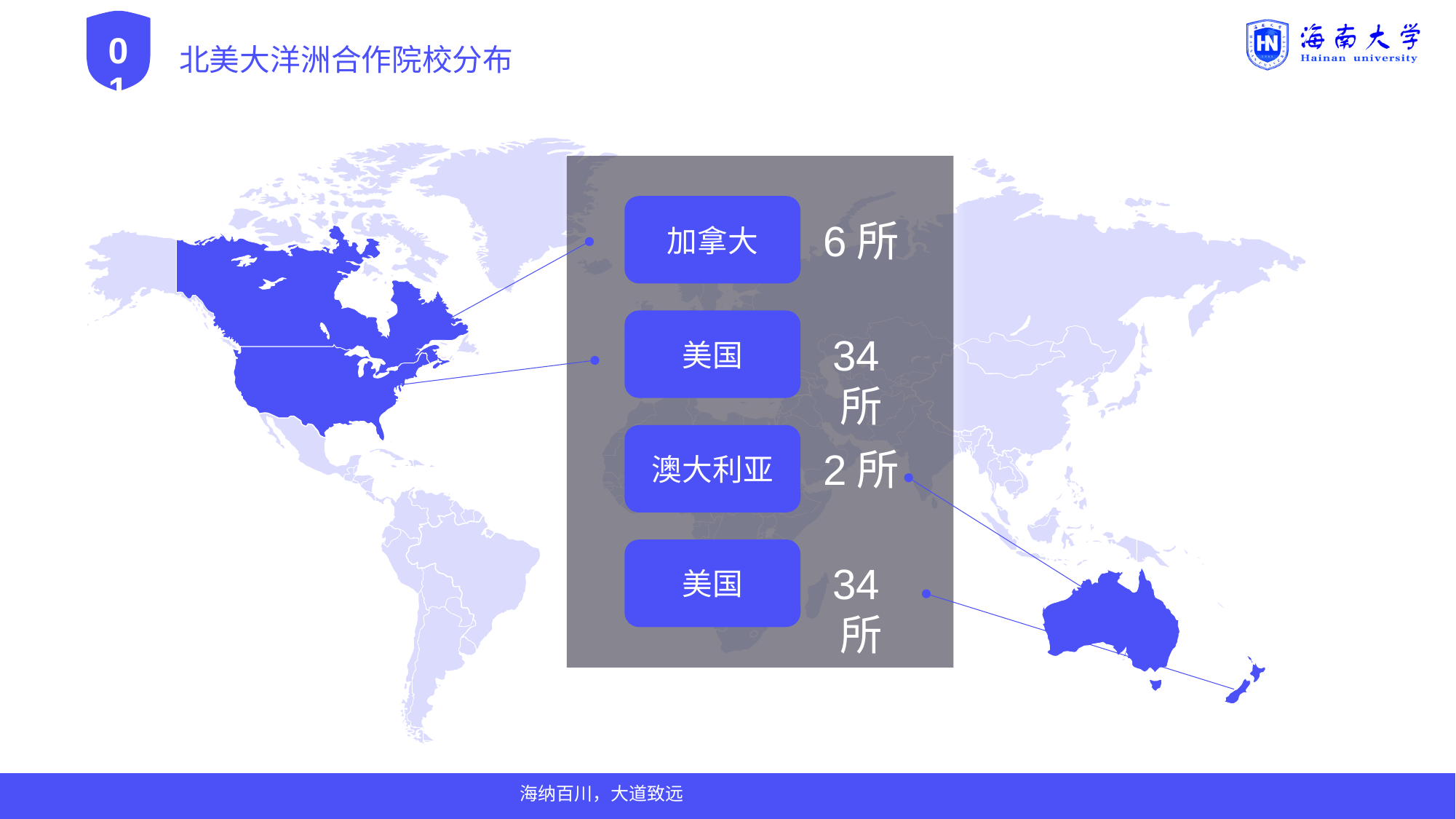

北美大洋洲合作院校分布
01

加拿大
6所
美国
34所
澳大利亚
2所
美国
34所